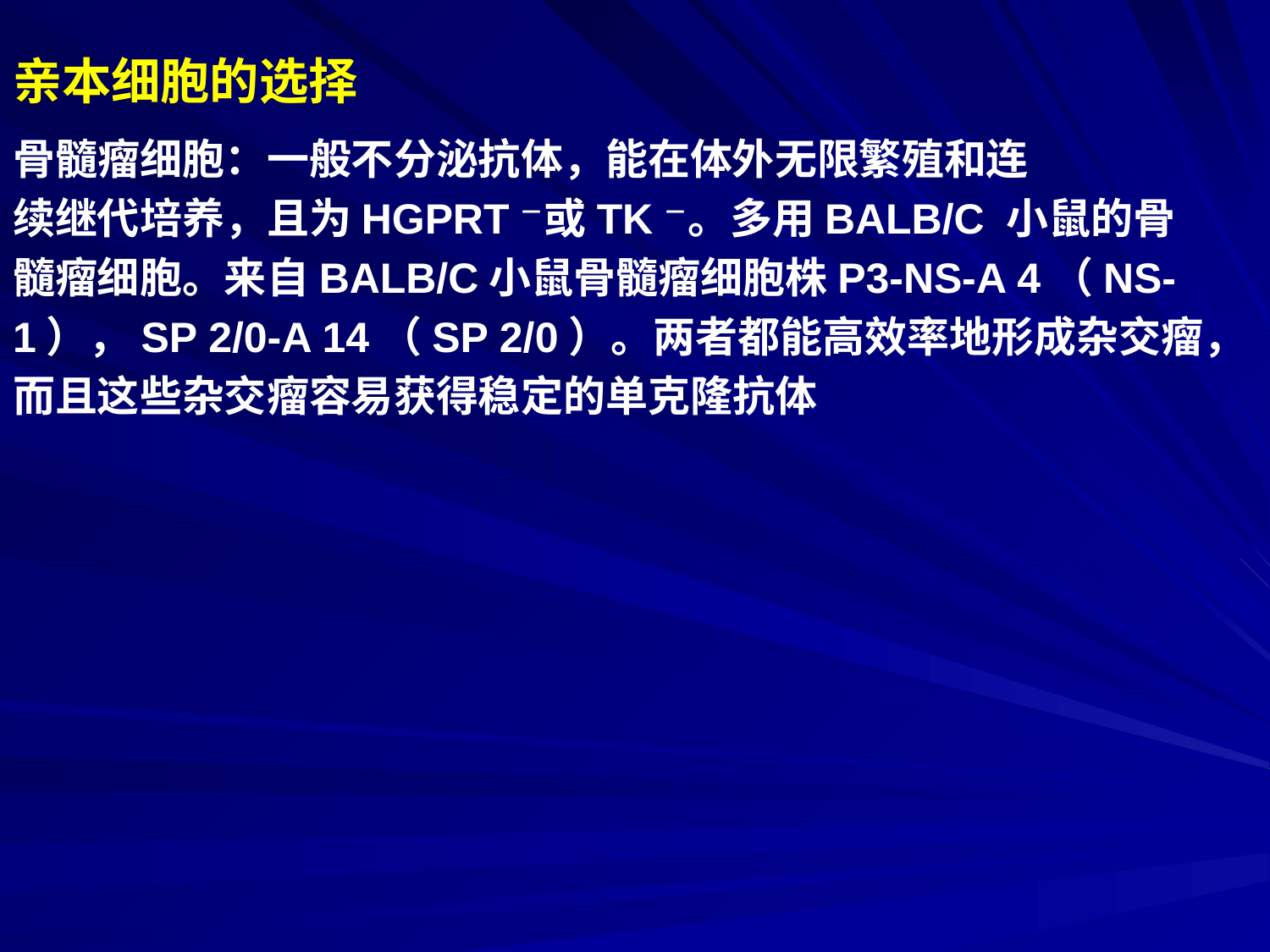

# 亲本细胞的选择
骨髓瘤细胞：一般不分泌抗体，能在体外无限繁殖和连
续继代培养，且为HGPRT－或TK－。多用BALB/C 小鼠的骨
髓瘤细胞。来自BALB/C小鼠骨髓瘤细胞株P3-NS-A 4（NS-
1），SP 2/0-A 14（SP 2/0）。两者都能高效率地形成杂交瘤，
而且这些杂交瘤容易获得稳定的单克隆抗体